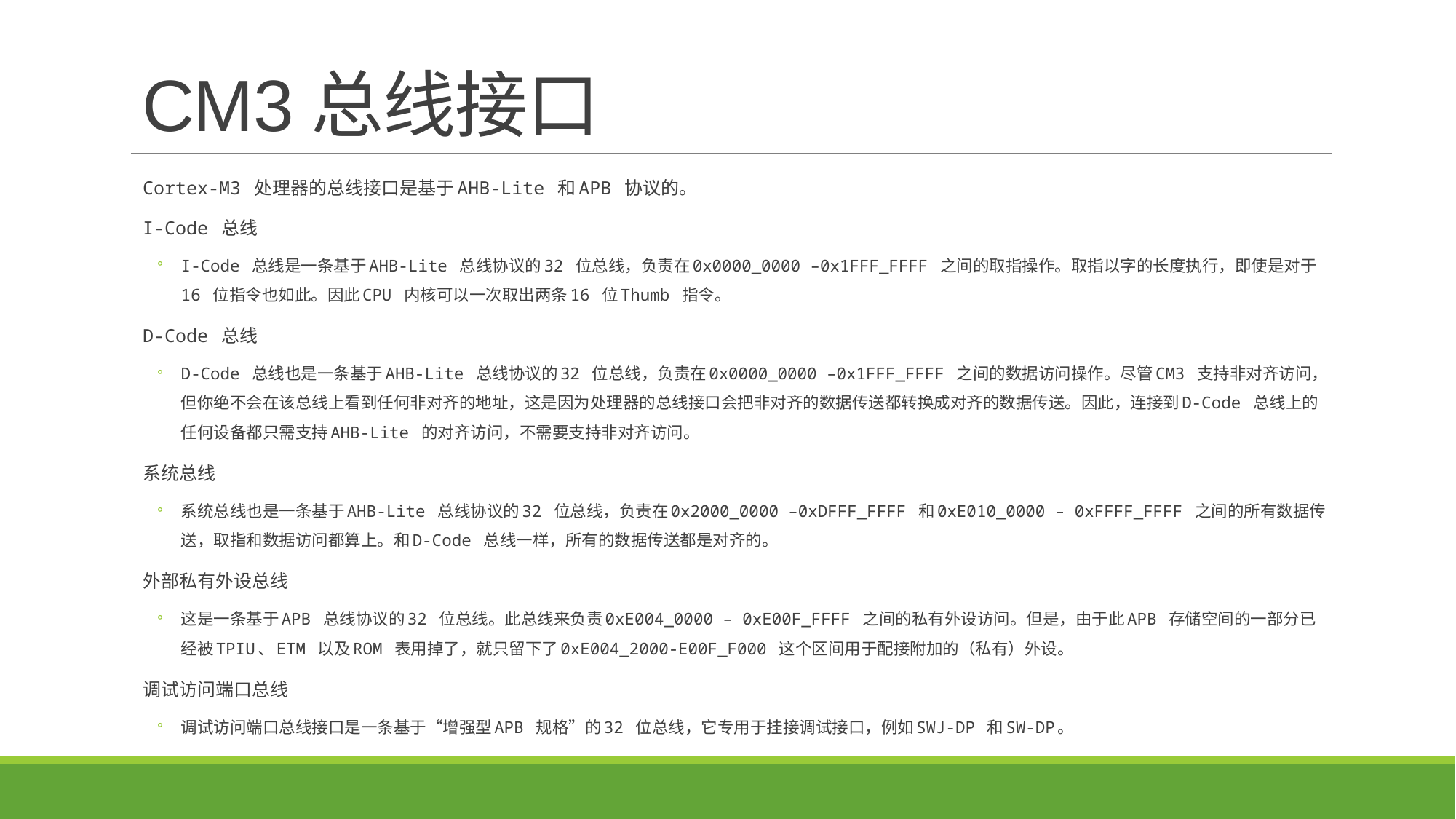

# CM3总线接口
Cortex-M3 处理器的总线接口是基于AHB‐Lite 和APB 协议的。
I-Code 总线
I‐Code 总线是一条基于AHB‐Lite 总线协议的32 位总线，负责在0x0000_0000 –0x1FFF_FFFF 之间的取指操作。取指以字的长度执行，即使是对于16 位指令也如此。因此CPU 内核可以一次取出两条16 位Thumb 指令。
D-Code 总线
D‐Code 总线也是一条基于AHB‐Lite 总线协议的32 位总线，负责在0x0000_0000 –0x1FFF_FFFF 之间的数据访问操作。尽管CM3 支持非对齐访问，但你绝不会在该总线上看到任何非对齐的地址，这是因为处理器的总线接口会把非对齐的数据传送都转换成对齐的数据传送。因此，连接到D‐Code 总线上的任何设备都只需支持AHB‐Lite 的对齐访问，不需要支持非对齐访问。
系统总线
系统总线也是一条基于AHB‐Lite 总线协议的32 位总线，负责在0x2000_0000 –0xDFFF_FFFF 和0xE010_0000 – 0xFFFF_FFFF 之间的所有数据传送，取指和数据访问都算上。和D‐Code 总线一样，所有的数据传送都是对齐的。
外部私有外设总线
这是一条基于APB 总线协议的32 位总线。此总线来负责0xE004_0000 – 0xE00F_FFFF 之间的私有外设访问。但是，由于此APB 存储空间的一部分已经被TPIU、ETM 以及ROM 表用掉了，就只留下了0xE004_2000‐E00F_F000 这个区间用于配接附加的（私有）外设。
调试访问端口总线
调试访问端口总线接口是一条基于“增强型APB 规格”的32 位总线，它专用于挂接调试接口，例如SWJ‐DP 和SW‐DP。